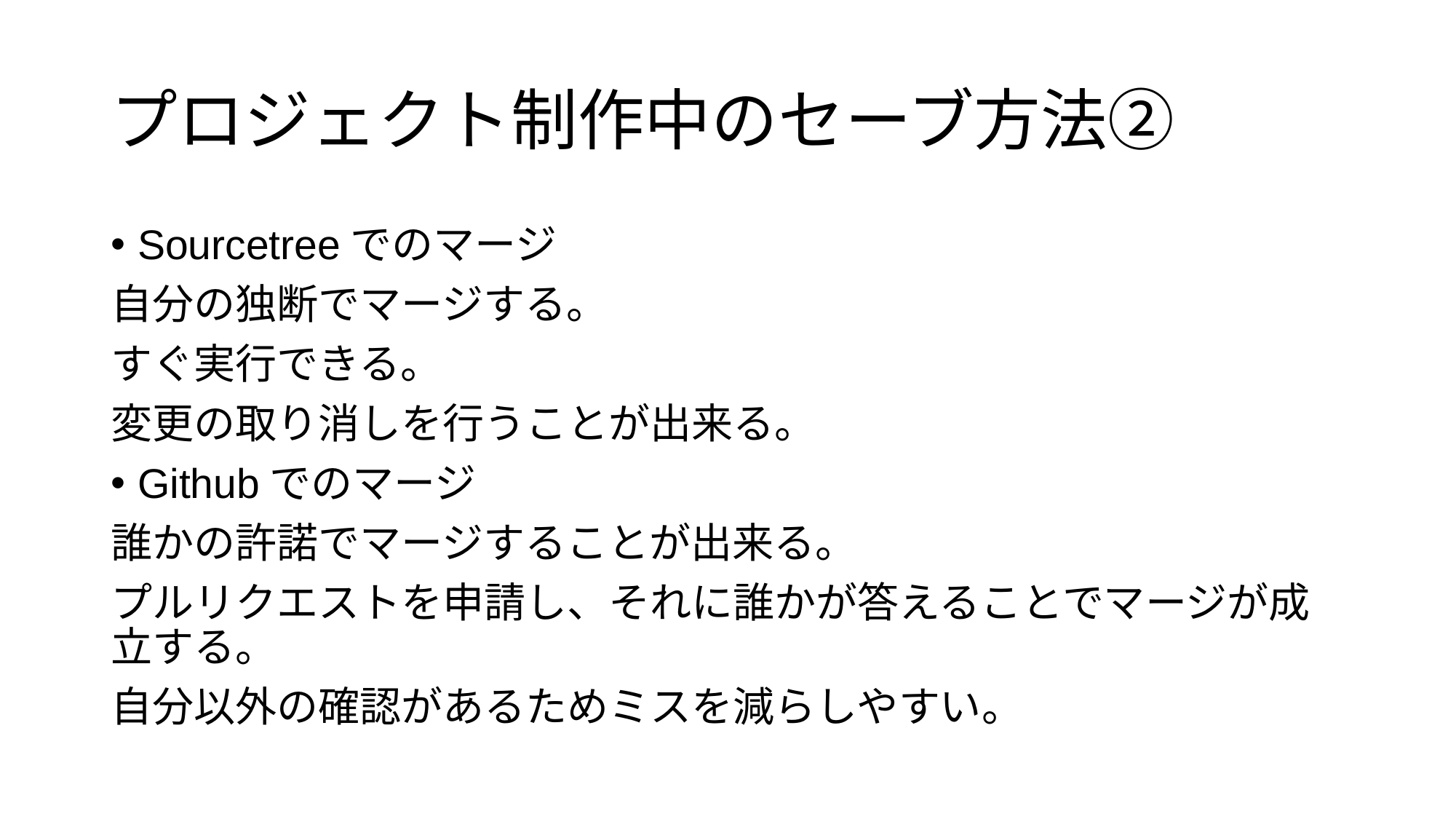

# プロジェクト制作中のセーブ方法②
Sourcetreeでのマージ
自分の独断でマージする。
すぐ実行できる。
変更の取り消しを行うことが出来る。
Githubでのマージ
誰かの許諾でマージすることが出来る。
プルリクエストを申請し、それに誰かが答えることでマージが成立する。
自分以外の確認があるためミスを減らしやすい。